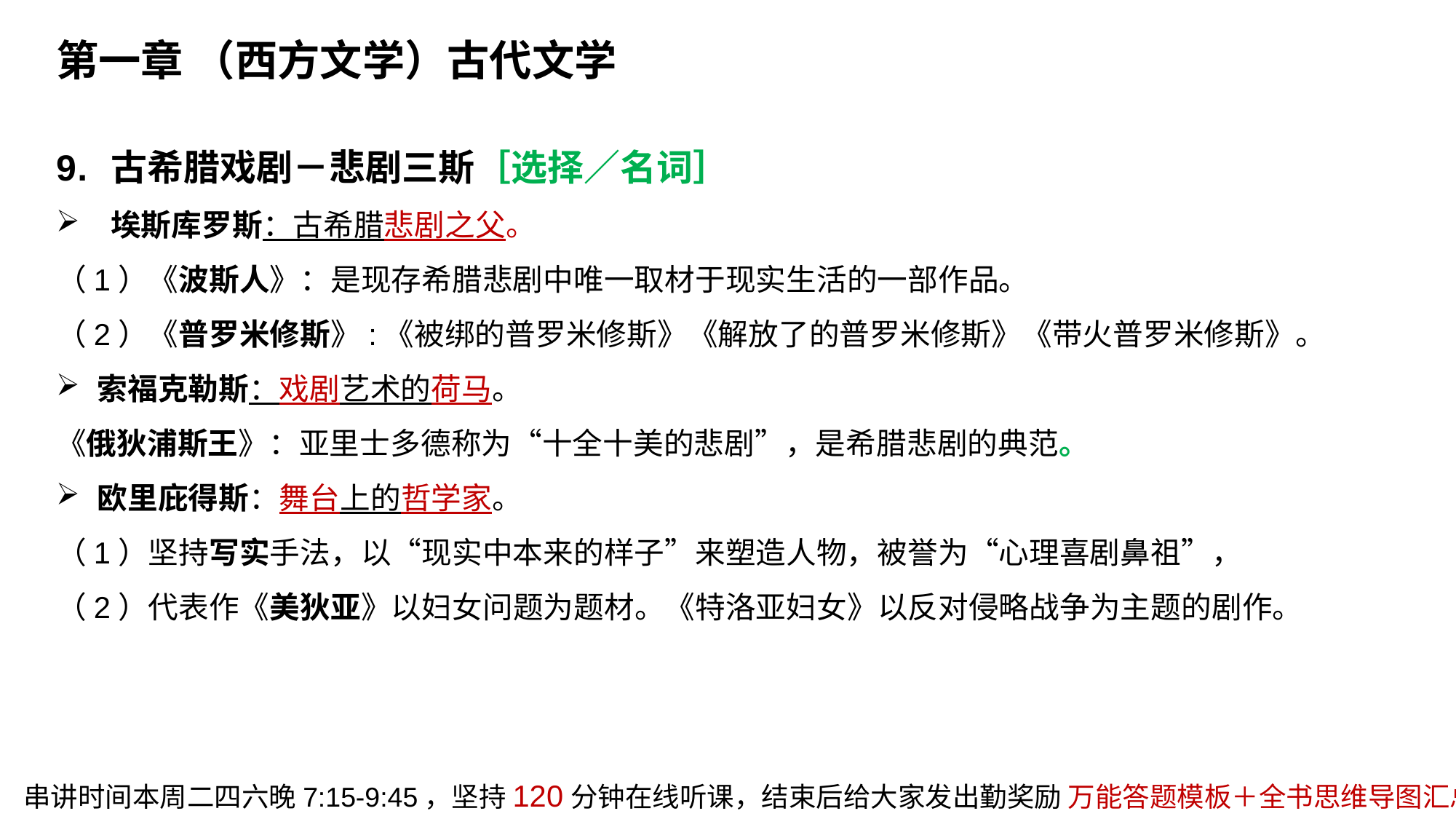

第一章 （西方文学）古代文学
古希腊戏剧－悲剧三斯［选择／名词］
埃斯库罗斯：古希腊悲剧之父。
（1）《波斯人》：是现存希腊悲剧中唯一取材于现实生活的一部作品。
（2）《普罗米修斯》:《被绑的普罗米修斯》《解放了的普罗米修斯》《带火普罗米修斯》。
索福克勒斯：戏剧艺术的荷马。
《俄狄浦斯王》：亚里士多德称为“十全十美的悲剧”，是希腊悲剧的典范。
欧里庇得斯：舞台上的哲学家。
（1）坚持写实手法，以“现实中本来的样子”来塑造人物，被誉为“心理喜剧鼻祖”，
（2）代表作《美狄亚》以妇女问题为题材。《特洛亚妇女》以反对侵略战争为主题的剧作。